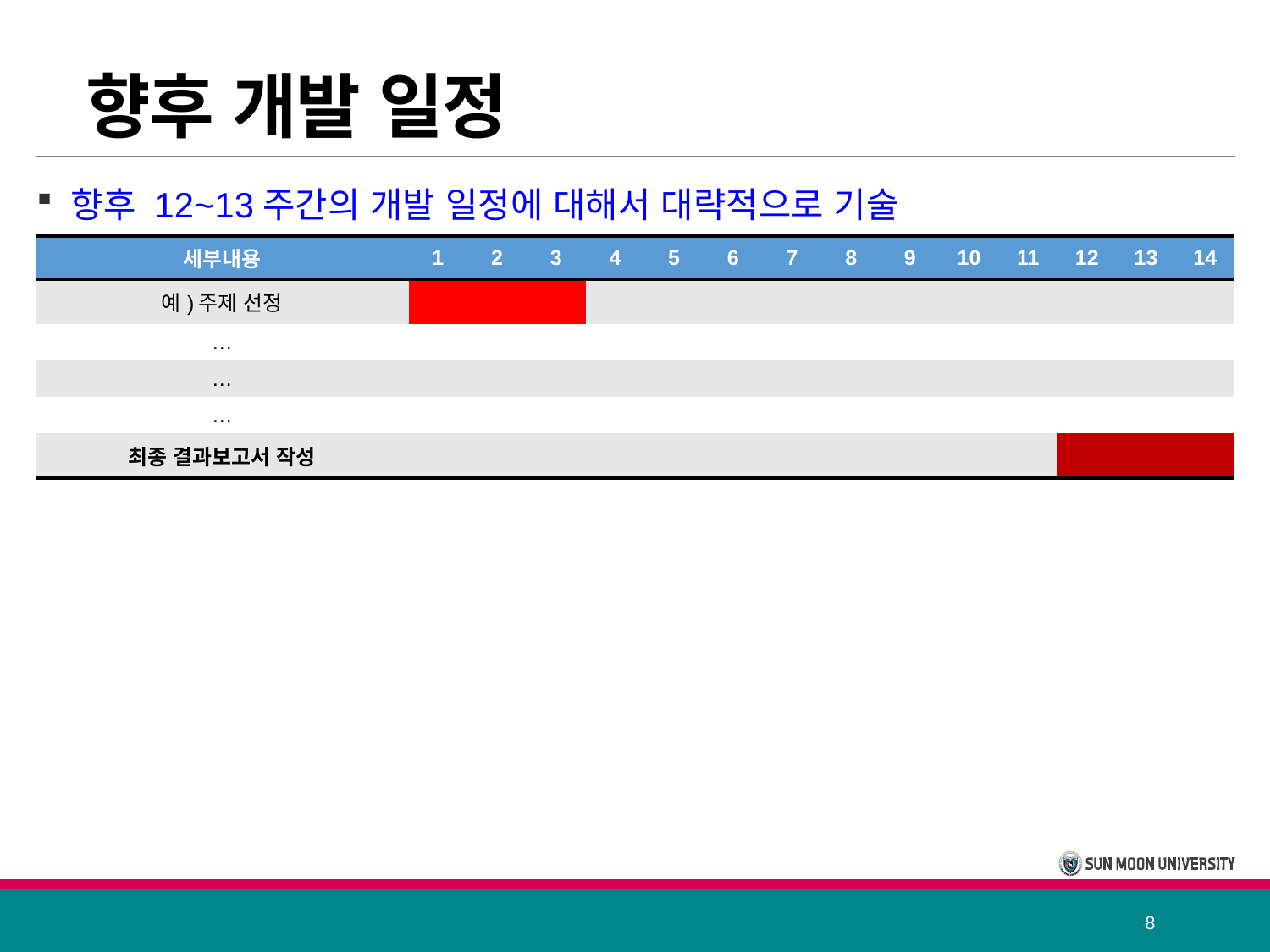

# 향후 개발 일정
 향후 12~13주간의 개발 일정에 대해서 대략적으로 기술
| 세부내용 | 1 | 2 | 3 | 4 | 5 | 6 | 7 | 8 | 9 | 10 | 11 | 12 | 13 | 14 |
| --- | --- | --- | --- | --- | --- | --- | --- | --- | --- | --- | --- | --- | --- | --- |
| 예)주제 선정 |  |  |  |  |  |  |  |  |  |  |  |  |  |  |
| … |  |  |  |  |  |  |  |  |  |  |  |  |  |  |
| … |  |  |  |  |  |  |  |  |  |  |  |  |  |  |
| … |  |  |  |  |  |  |  |  |  |  |  |  |  |  |
| 최종 결과보고서 작성 |  |  |  |  |  |  |  |  |  |  |  |  |  |  |
8